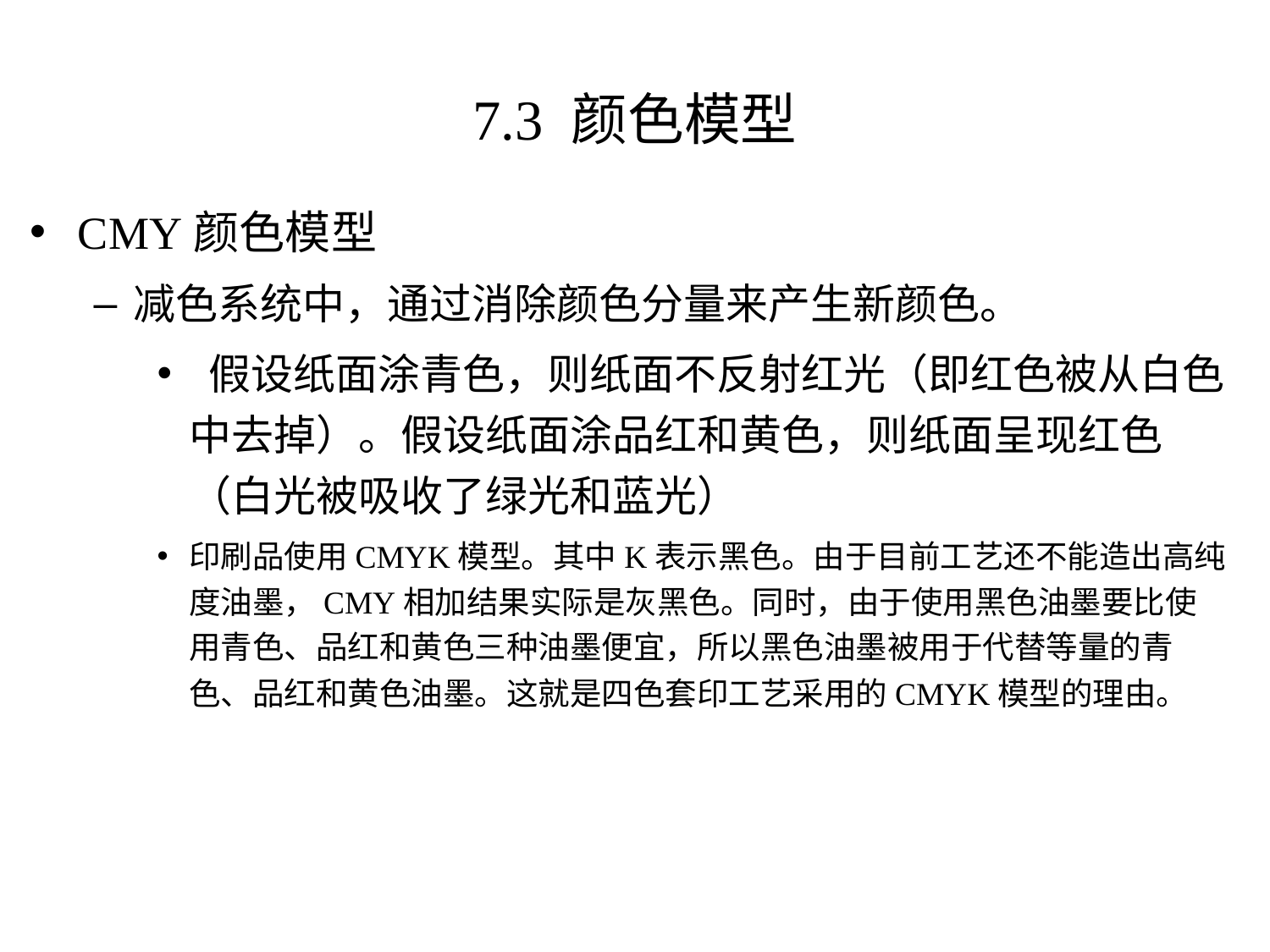

# 7.3 颜色模型
CMY颜色模型
减色系统中，通过消除颜色分量来产生新颜色。
 假设纸面涂青色，则纸面不反射红光（即红色被从白色中去掉）。假设纸面涂品红和黄色，则纸面呈现红色（白光被吸收了绿光和蓝光）
印刷品使用CMYK模型。其中K表示黑色。由于目前工艺还不能造出高纯度油墨，CMY相加结果实际是灰黑色。同时，由于使用黑色油墨要比使用青色、品红和黄色三种油墨便宜，所以黑色油墨被用于代替等量的青色、品红和黄色油墨。这就是四色套印工艺采用的CMYK模型的理由。